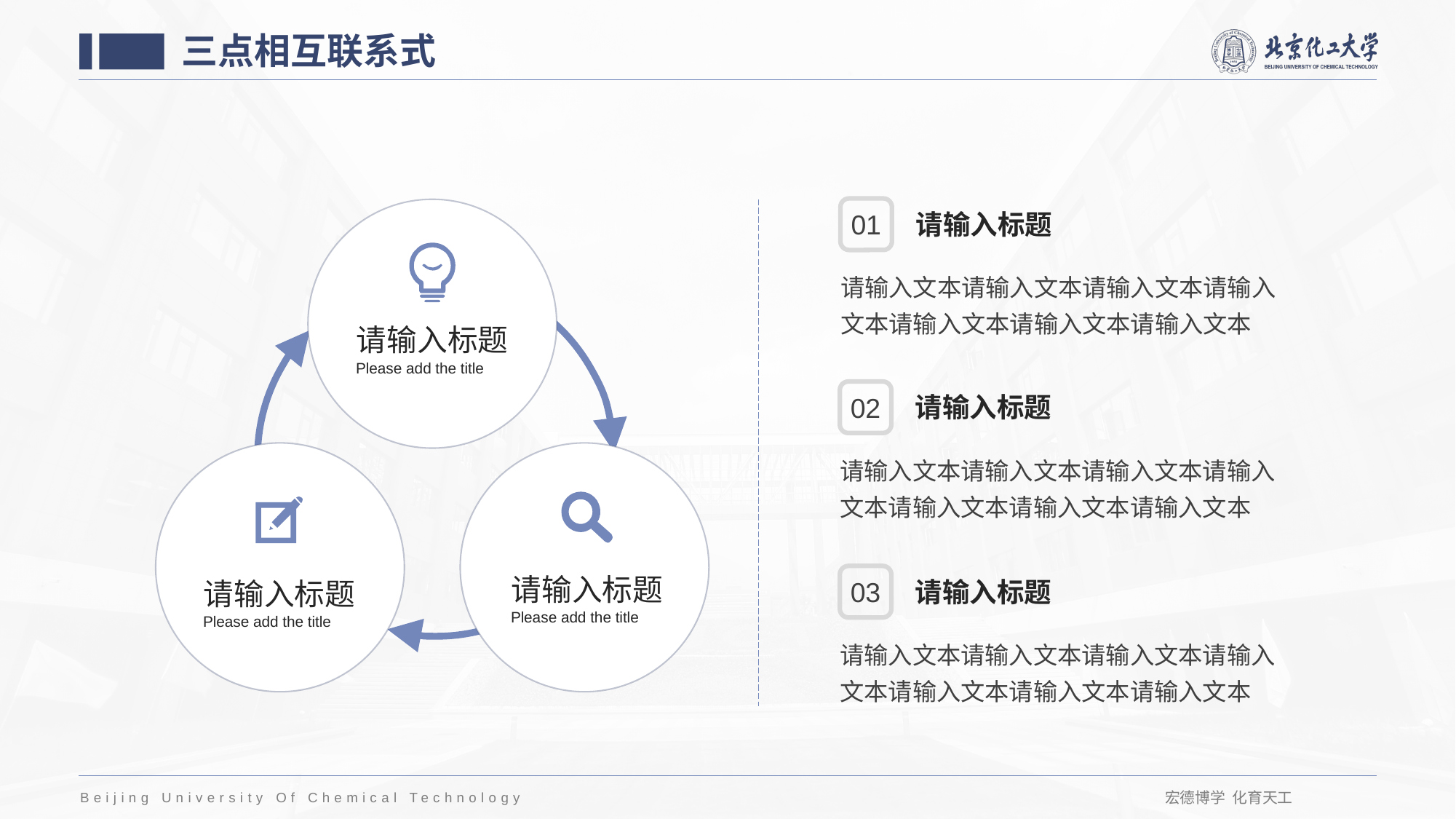

三点相互联系式
01

请输入标题

请输入文本请输入文本请输入文本请输入文本请输入文本请输入文本请输入文本

请输入标题
Please add the title
02
请输入标题

请输入文本请输入文本请输入文本请输入文本请输入文本请输入文本请输入文本

请输入标题
Please add the title
03
请输入标题
Please add the title
请输入标题
请输入文本请输入文本请输入文本请输入文本请输入文本请输入文本请输入文本